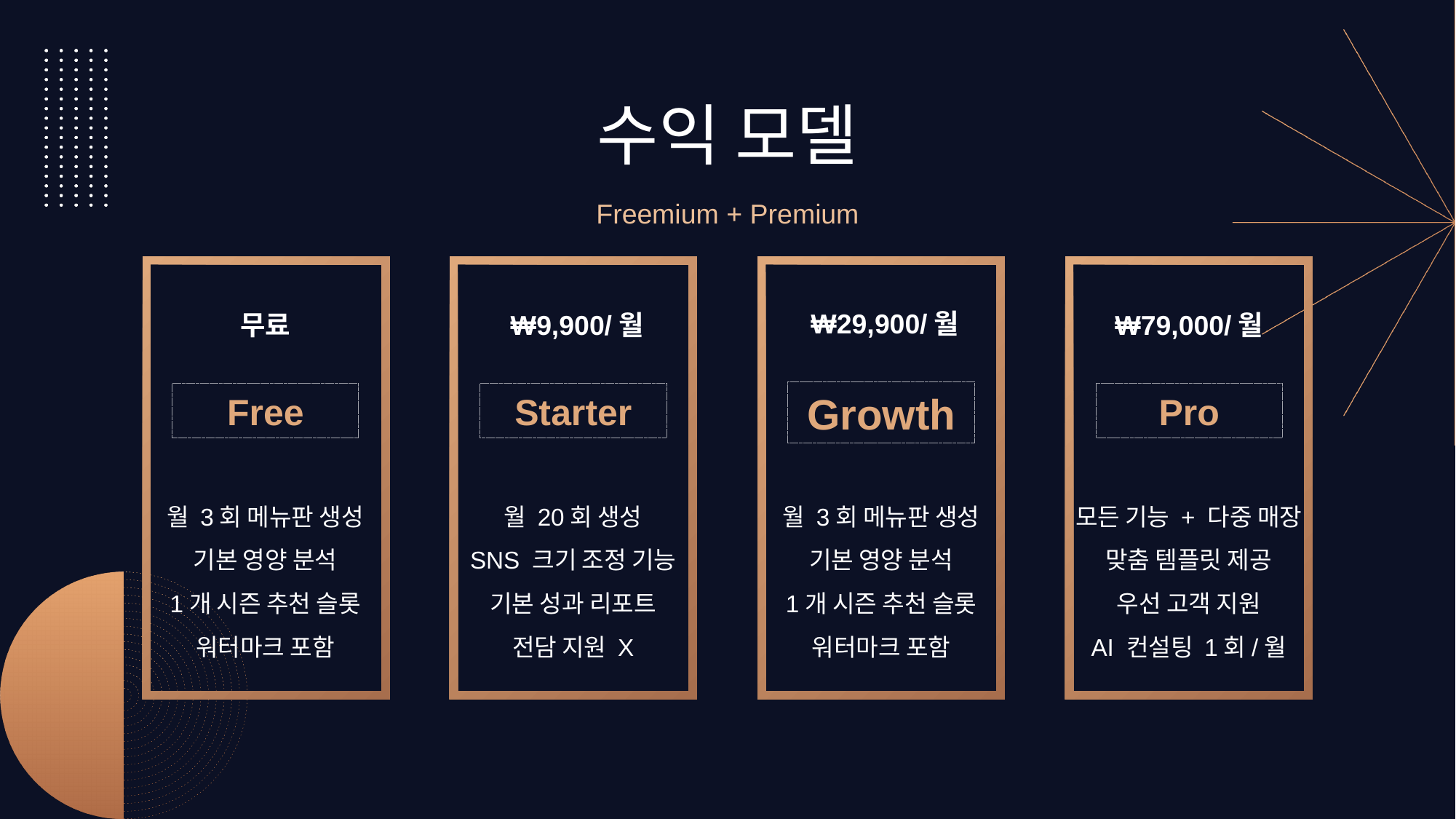

수익 모델
Freemium + Premium

 ₩29,900/월
무료
 ₩9,900/월
₩79,000/월
Growth
Free
Starter
Pro
월 3회 메뉴판 생성
기본 영양 분석
1개 시즌 추천 슬롯
워터마크 포함
월 20회 생성
SNS 크기 조정 기능
기본 성과 리포트
전담 지원 X
월 3회 메뉴판 생성
기본 영양 분석
1개 시즌 추천 슬롯
워터마크 포함
모든 기능 + 다중 매장
맞춤 템플릿 제공
우선 고객 지원
AI 컨설팅 1회/월